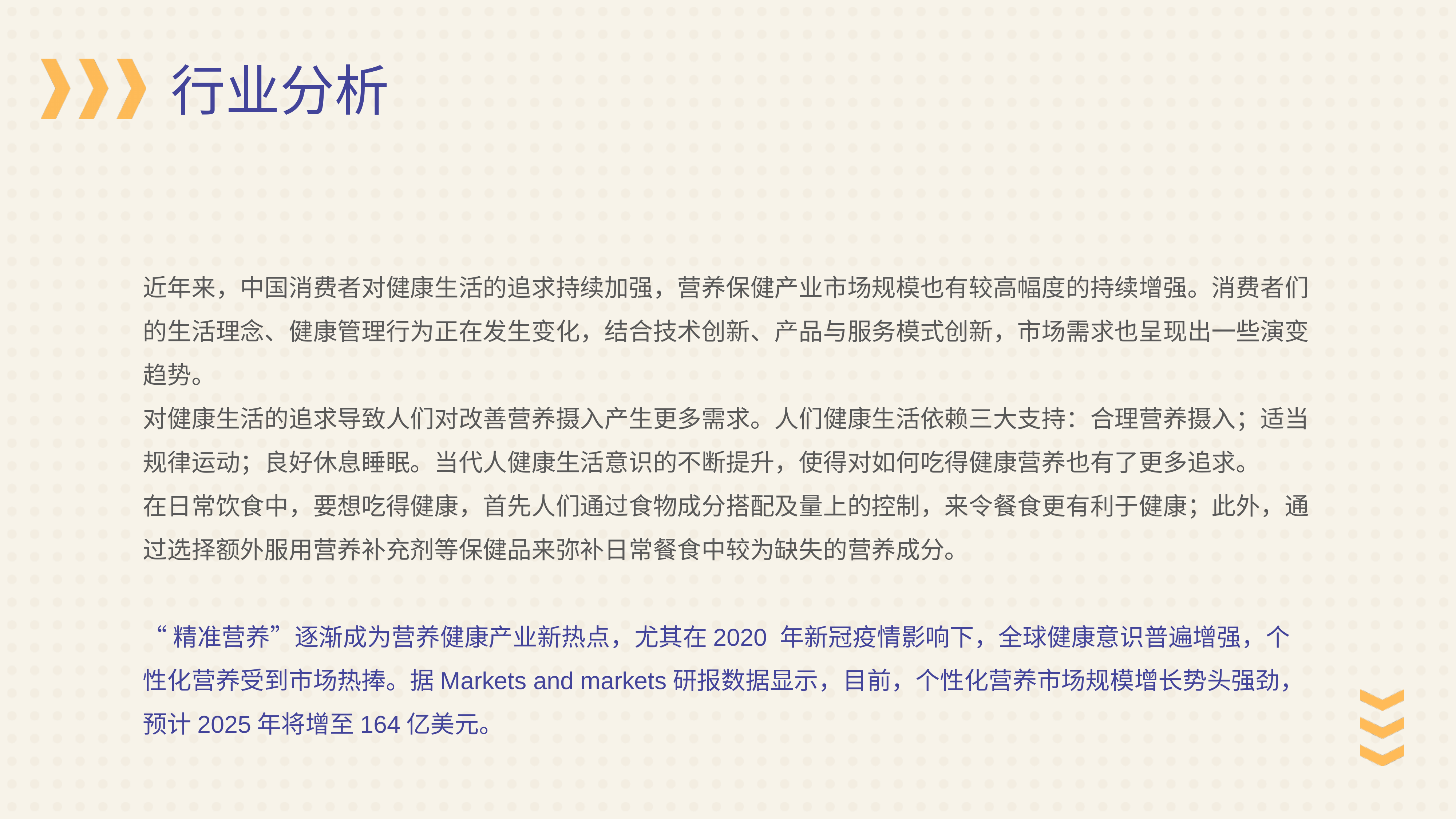

行业分析
近年来，中国消费者对健康生活的追求持续加强，营养保健产业市场规模也有较高幅度的持续增强。消费者们的生活理念、健康管理行为正在发生变化，结合技术创新、产品与服务模式创新，市场需求也呈现出一些演变趋势。
对健康生活的追求导致人们对改善营养摄入产生更多需求。人们健康生活依赖三大支持：合理营养摄入；适当规律运动；良好休息睡眠。当代人健康生活意识的不断提升，使得对如何吃得健康营养也有了更多追求。
在日常饮食中，要想吃得健康，首先人们通过食物成分搭配及量上的控制，来令餐食更有利于健康；此外，通过选择额外服用营养补充剂等保健品来弥补日常餐食中较为缺失的营养成分。

“精准营养”逐渐成为营养健康产业新热点，尤其在2020 年新冠疫情影响下，全球健康意识普遍增强，个性化营养受到市场热捧。据Markets and markets研报数据显示，目前，个性化营养市场规模增长势头强劲，预计2025年将增至164亿美元。